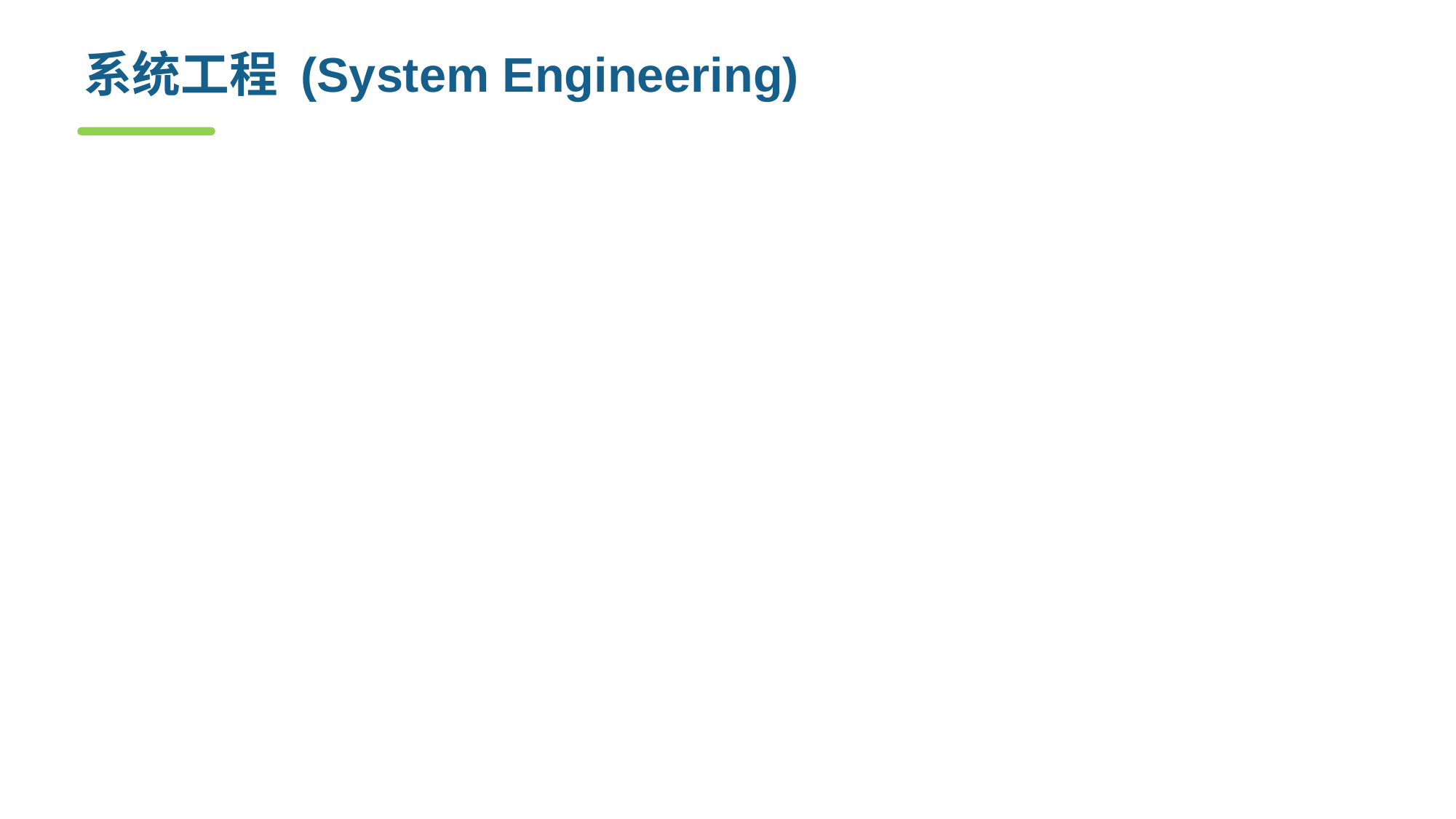

# 系统工程 (System Engineering)
在软件开发之前，必须了解该软件所外的外部“系统”。
计算机系统包括计算机硬件、软件、人员、数据库、文档、规程等系统元素。
系统工程的任务：
系统建模 －－系统模型
系统仿真
系统工程的表现形式
信息系统，关注企业，业务过程工程－－业务模型
嵌入式系统，关注产品，产品工程－－产品模型
多媒体系统，关注内容，内容工程－－剧本
33